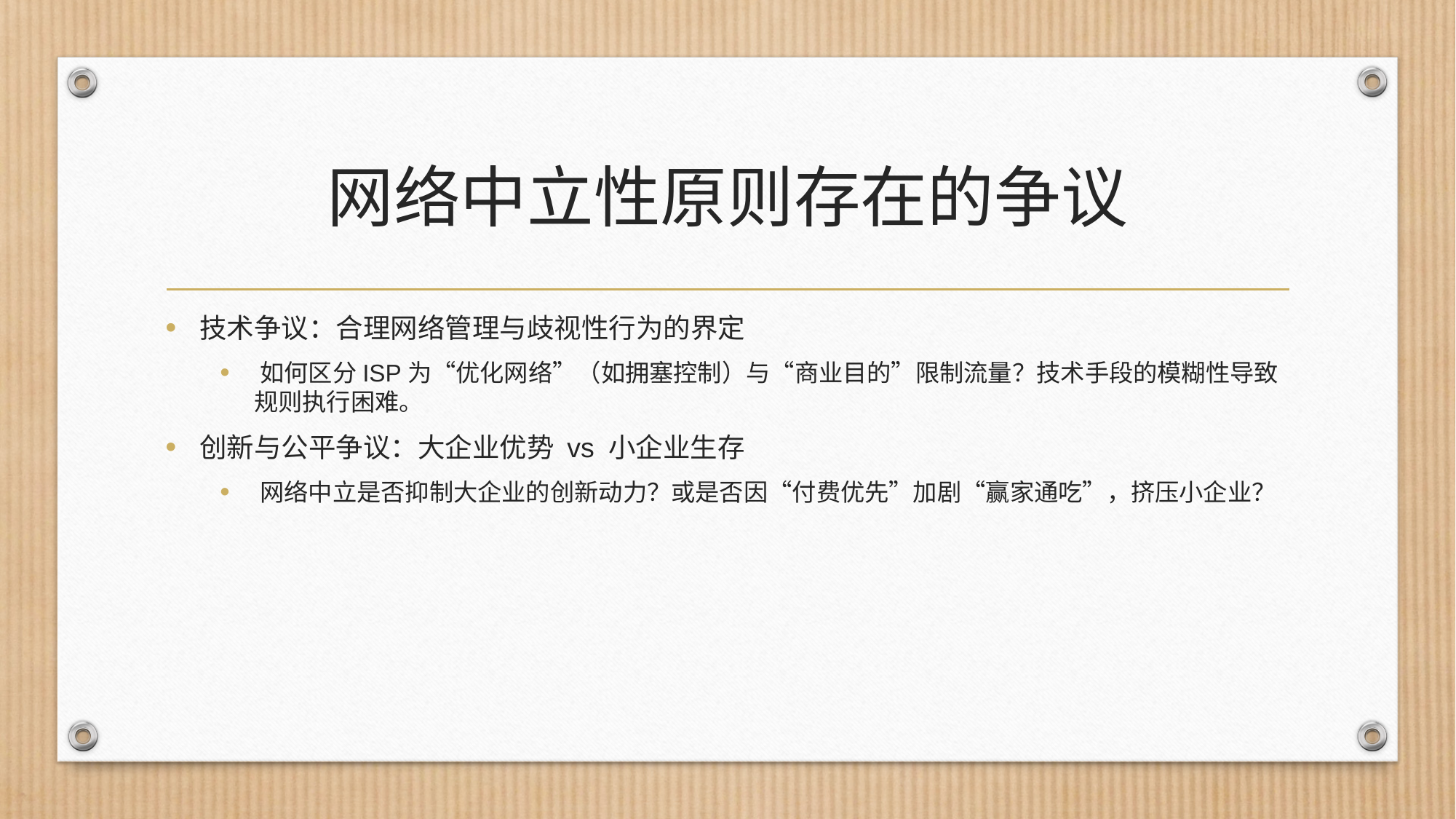

# 网络中立性原则存在的争议
技术争议：合理网络管理与歧视性行为的界定​
​如何区分ISP为“优化网络”（如拥塞控制）与“商业目的”限制流量？技术手段的模糊性导致规则执行困难。
创新与公平争议：大企业优势 vs 小企业生存​
​网络中立是否抑制大企业的创新动力？或是否因“付费优先”加剧“赢家通吃”，挤压小企业？